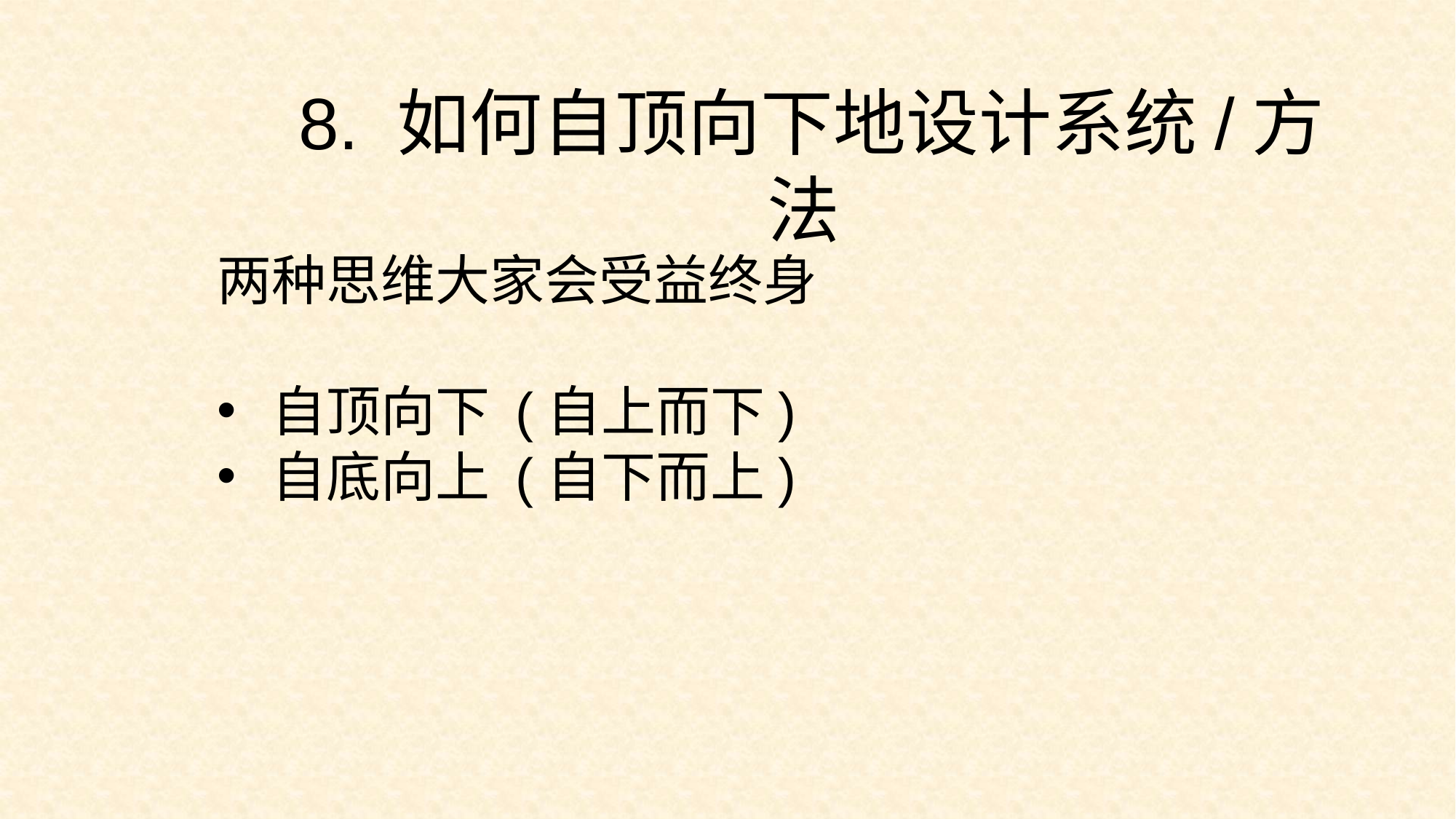

8. 如何自顶向下地设计系统/方法
两种思维大家会受益终身

自顶向下 (自上而下)
自底向上 (自下而上)